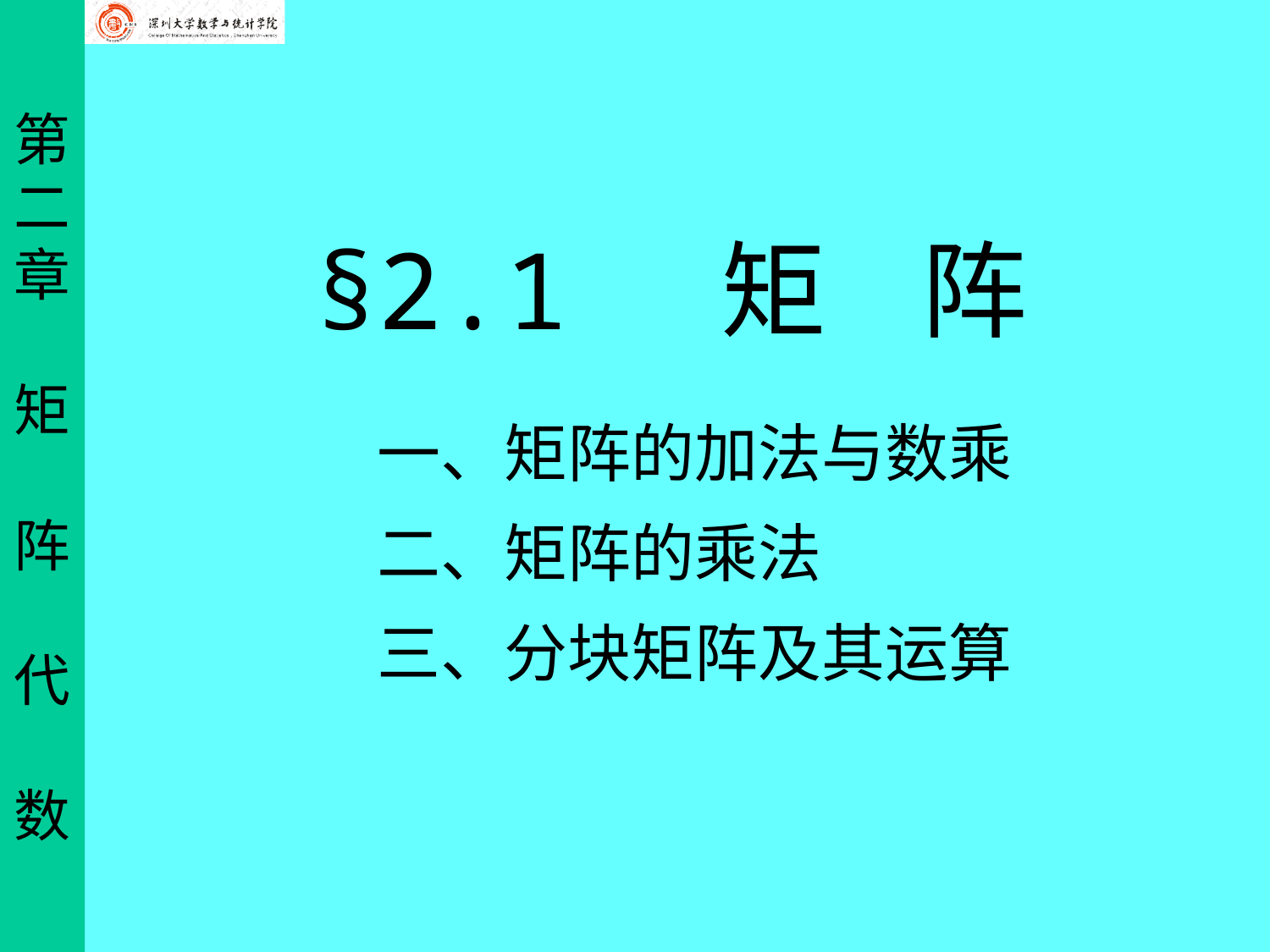

# §2.1  矩    阵
一、矩阵的加法与数乘
二、矩阵的乘法
三、分块矩阵及其运算